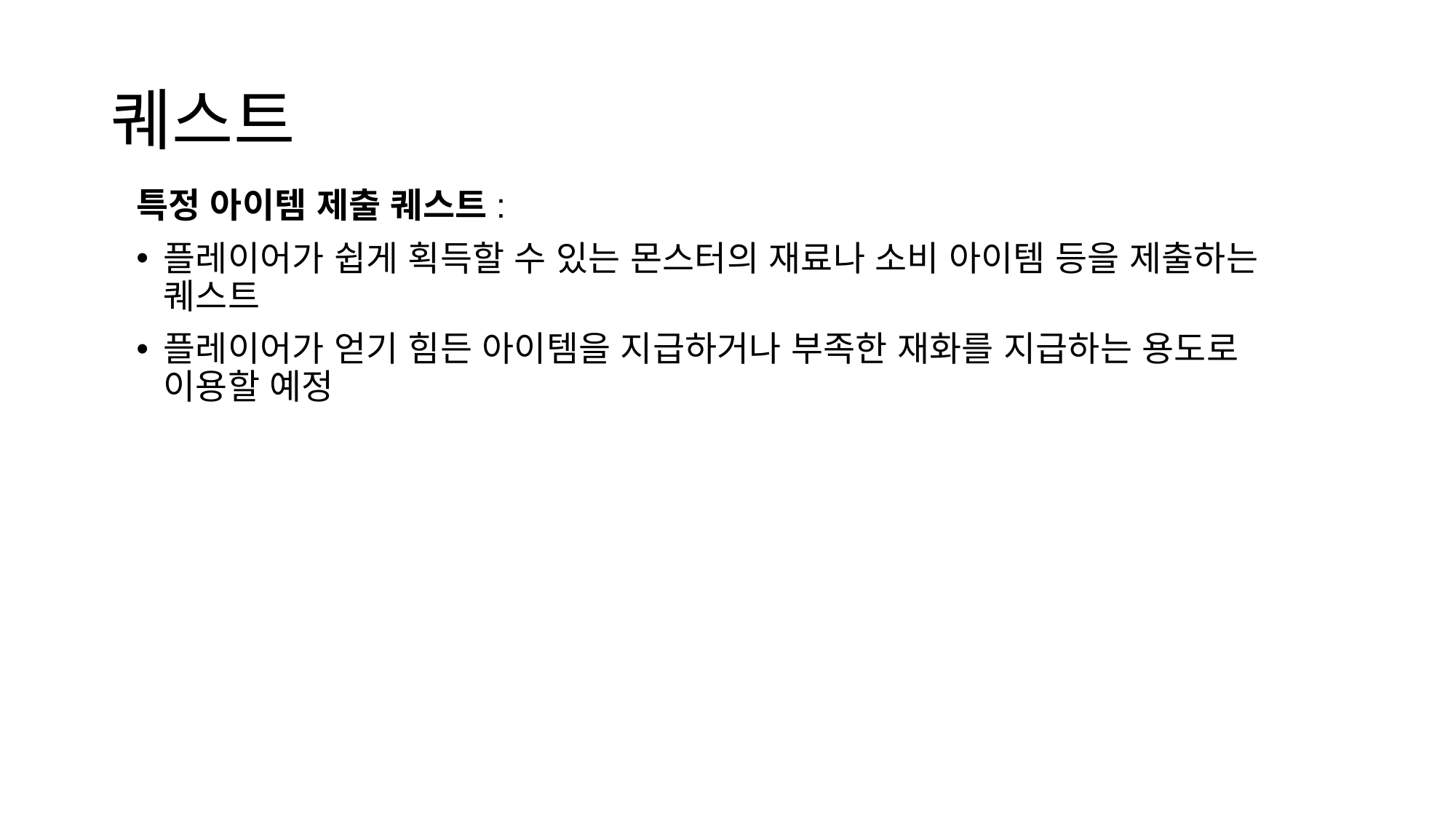

# 퀘스트
특정 아이템 제출 퀘스트:
플레이어가 쉽게 획득할 수 있는 몬스터의 재료나 소비 아이템 등을 제출하는 퀘스트
플레이어가 얻기 힘든 아이템을 지급하거나 부족한 재화를 지급하는 용도로 이용할 예정